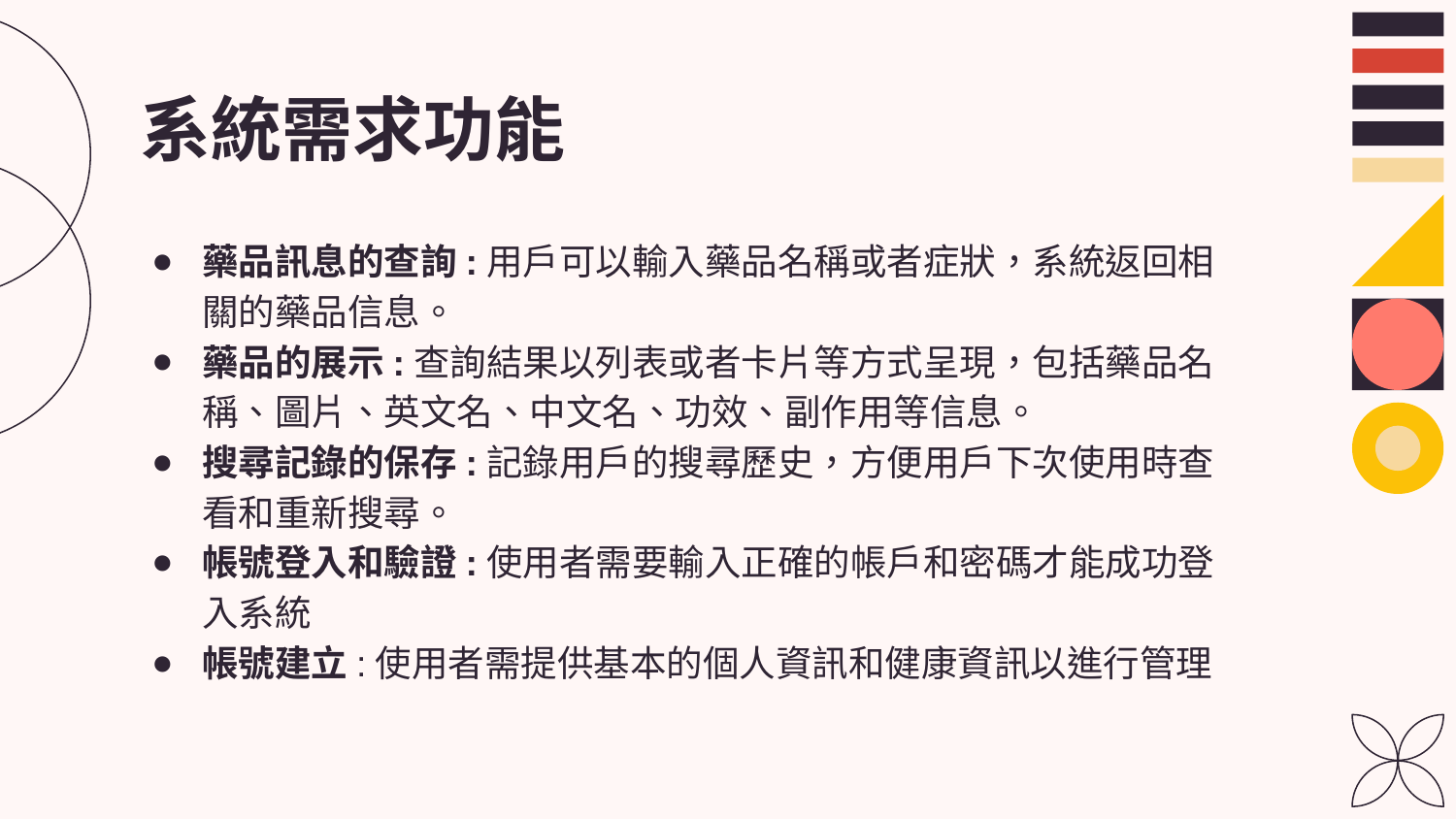

# 系統需求功能
藥品訊息的查詢:用戶可以輸入藥品名稱或者症狀，系統返回相關的藥品信息。
藥品的展示:查詢結果以列表或者卡片等方式呈現，包括藥品名稱、圖片、英文名、中文名、功效、副作用等信息。
搜尋記錄的保存:記錄用戶的搜尋歷史，方便用戶下次使用時查看和重新搜尋。
帳號登入和驗證:使用者需要輸入正確的帳戶和密碼才能成功登入系統
帳號建立:使用者需提供基本的個人資訊和健康資訊以進行管理